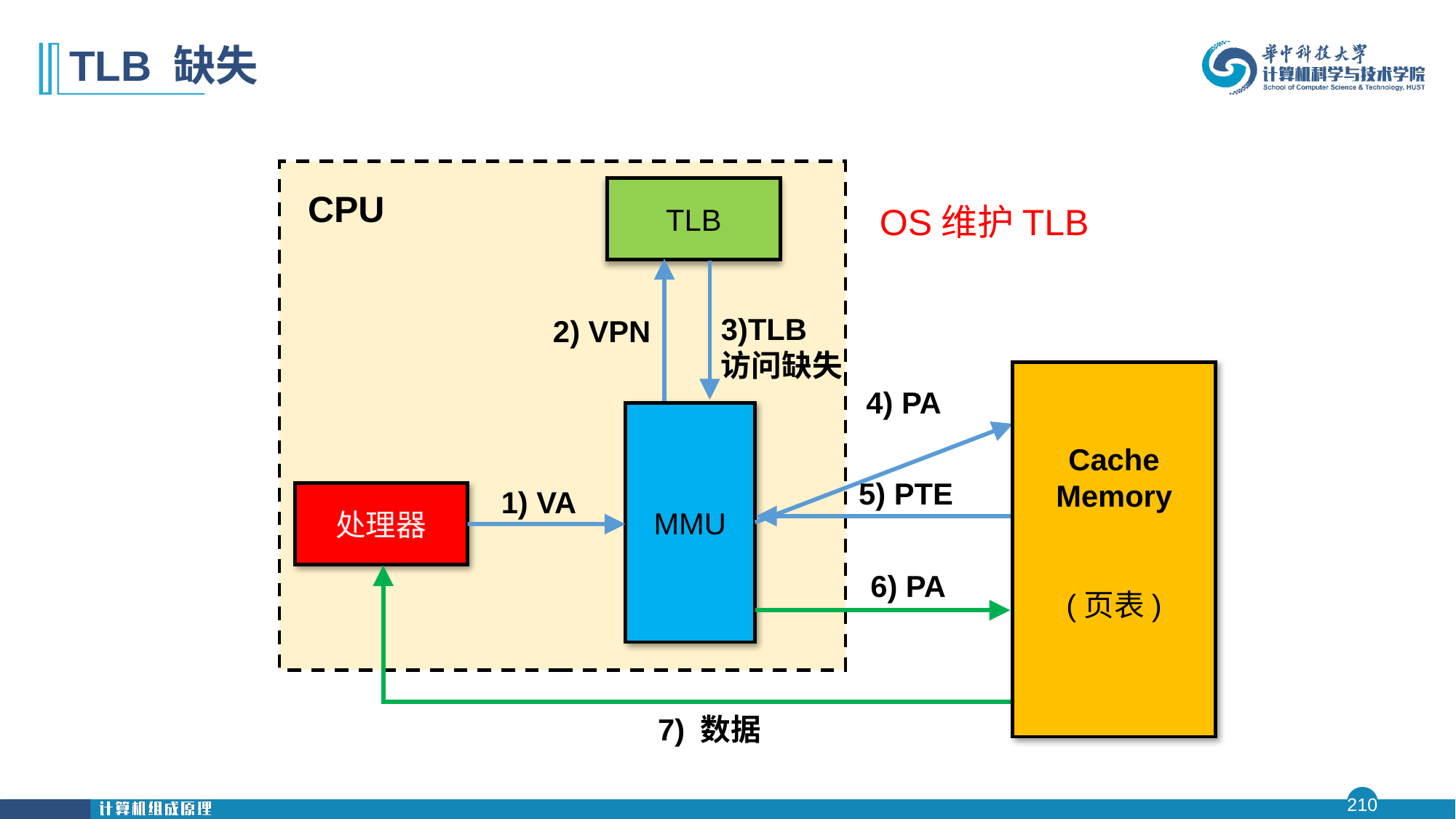

# TLB 缺失

TLB
CPU
MMU
处理器
OS维护TLB
2) VPN
3)TLB
访问缺失
Cache
Memory

(页表)

4) PA
5) PTE
1) VA
7) 数据
6) PA